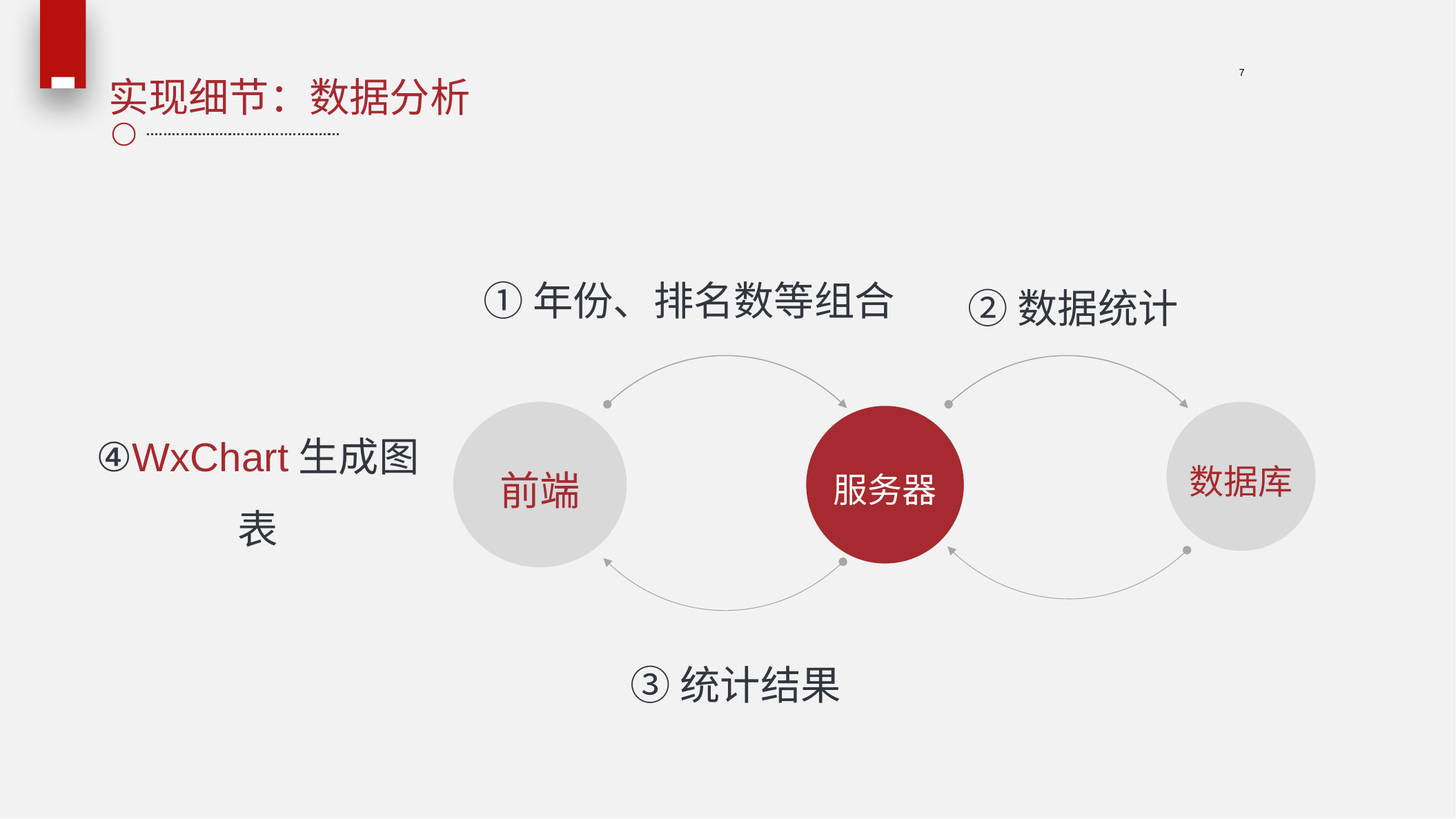

7
实现细节：数据分析

①年份、排名数等组合
②数据统计

前端
数据库
服务器

④WxChart生成图表
③统计结果